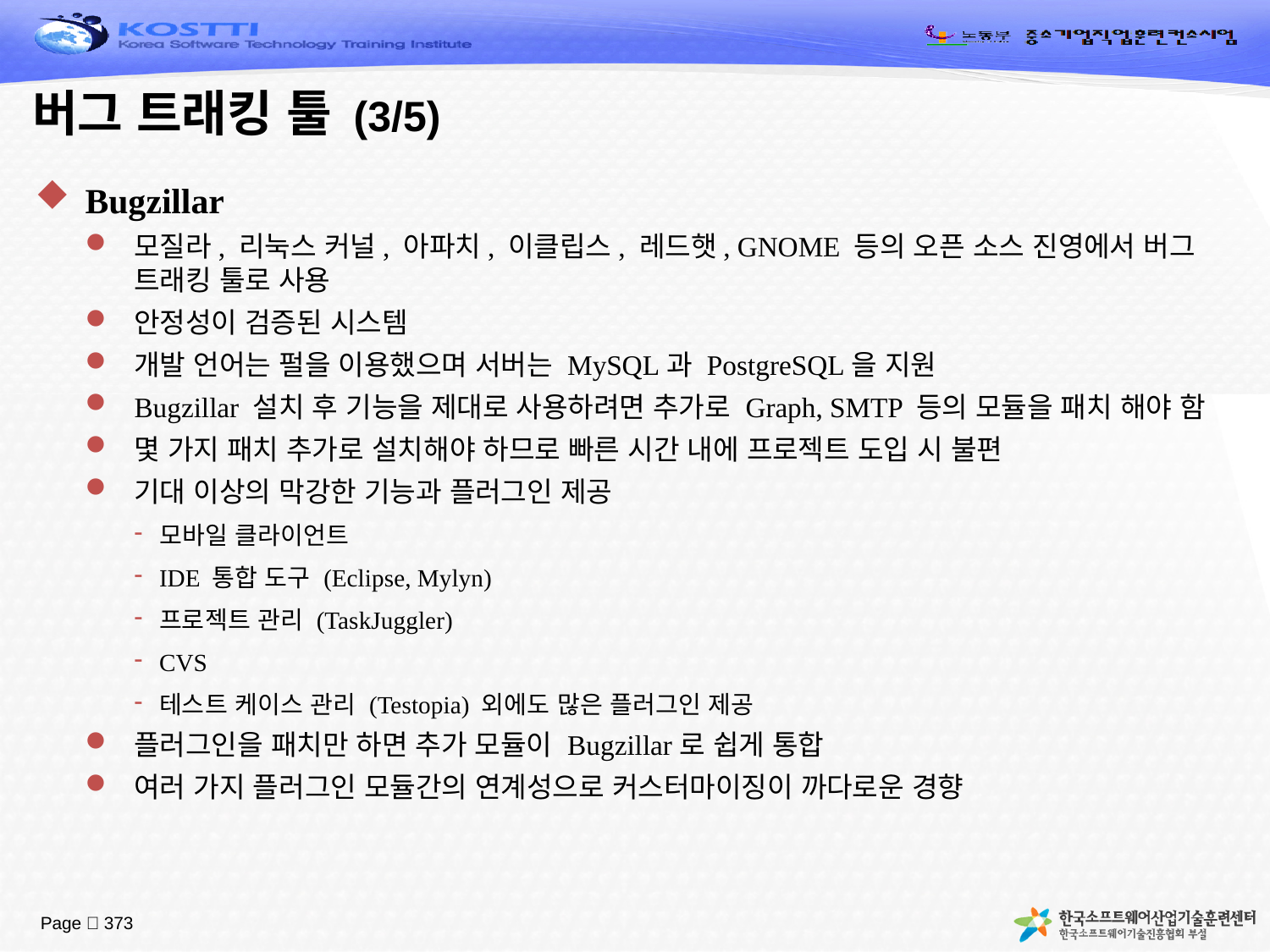

# 버그 트래킹 툴 (3/5)
Bugzillar
모질라, 리눅스 커널, 아파치, 이클립스, 레드햇, GNOME 등의 오픈 소스 진영에서 버그 트래킹 툴로 사용
안정성이 검증된 시스템
개발 언어는 펄을 이용했으며 서버는 MySQL과 PostgreSQL을 지원
Bugzillar 설치 후 기능을 제대로 사용하려면 추가로 Graph, SMTP 등의 모듈을 패치 해야 함
몇 가지 패치 추가로 설치해야 하므로 빠른 시간 내에 프로젝트 도입 시 불편
기대 이상의 막강한 기능과 플러그인 제공
모바일 클라이언트
IDE 통합 도구 (Eclipse, Mylyn)
프로젝트 관리 (TaskJuggler)
CVS
테스트 케이스 관리 (Testopia) 외에도 많은 플러그인 제공
플러그인을 패치만 하면 추가 모듈이 Bugzillar로 쉽게 통합
여러 가지 플러그인 모듈간의 연계성으로 커스터마이징이 까다로운 경향